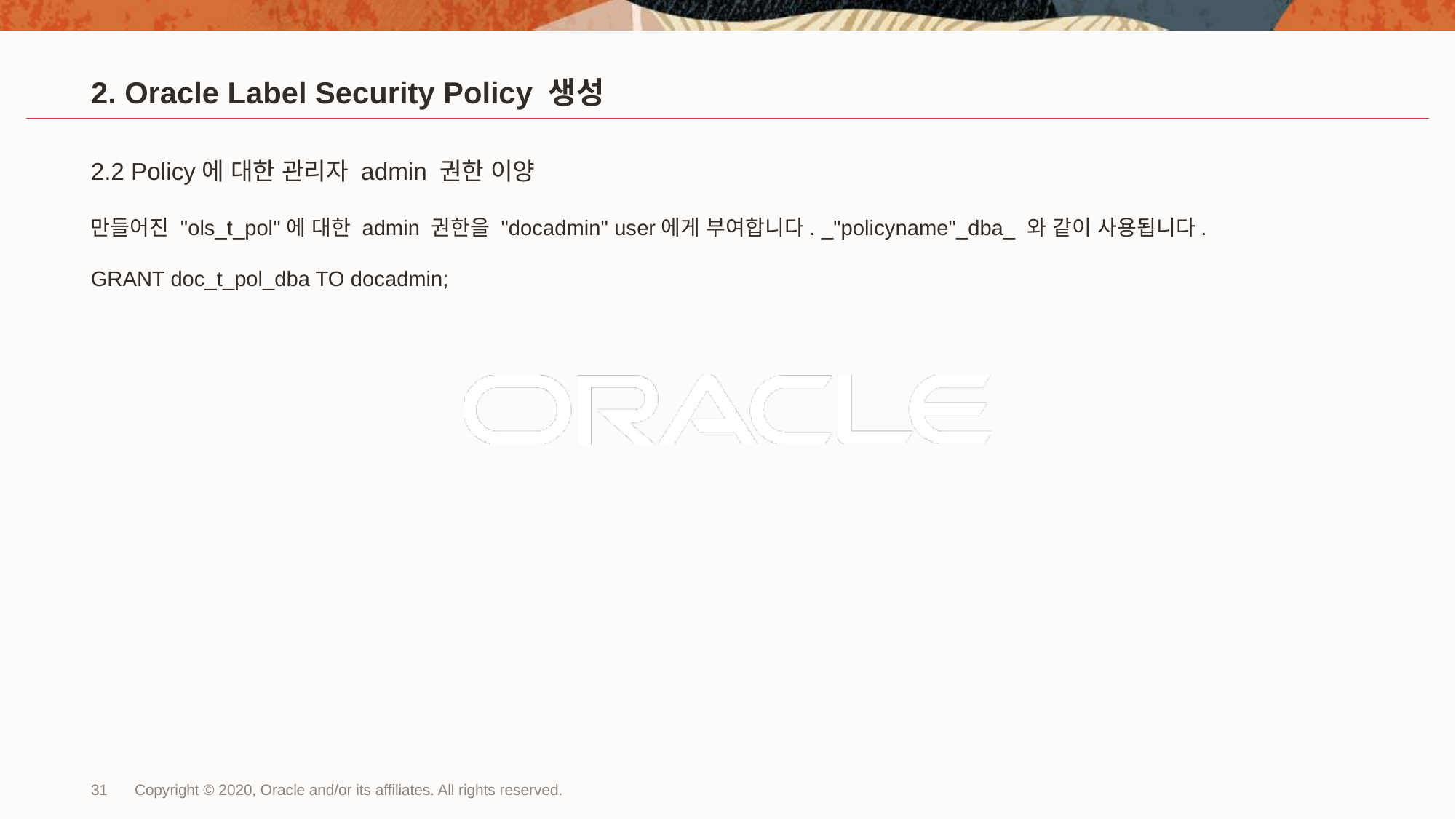

# 2. Oracle Label Security Policy 생성
2.2 Policy에 대한 관리자 admin 권한 이양

만들어진 "ols_t_pol"에 대한 admin 권한을 "docadmin" user에게 부여합니다. _"policyname"_dba_ 와 같이 사용됩니다.

GRANT doc_t_pol_dba TO docadmin;
31
Copyright © 2020, Oracle and/or its affiliates. All rights reserved.